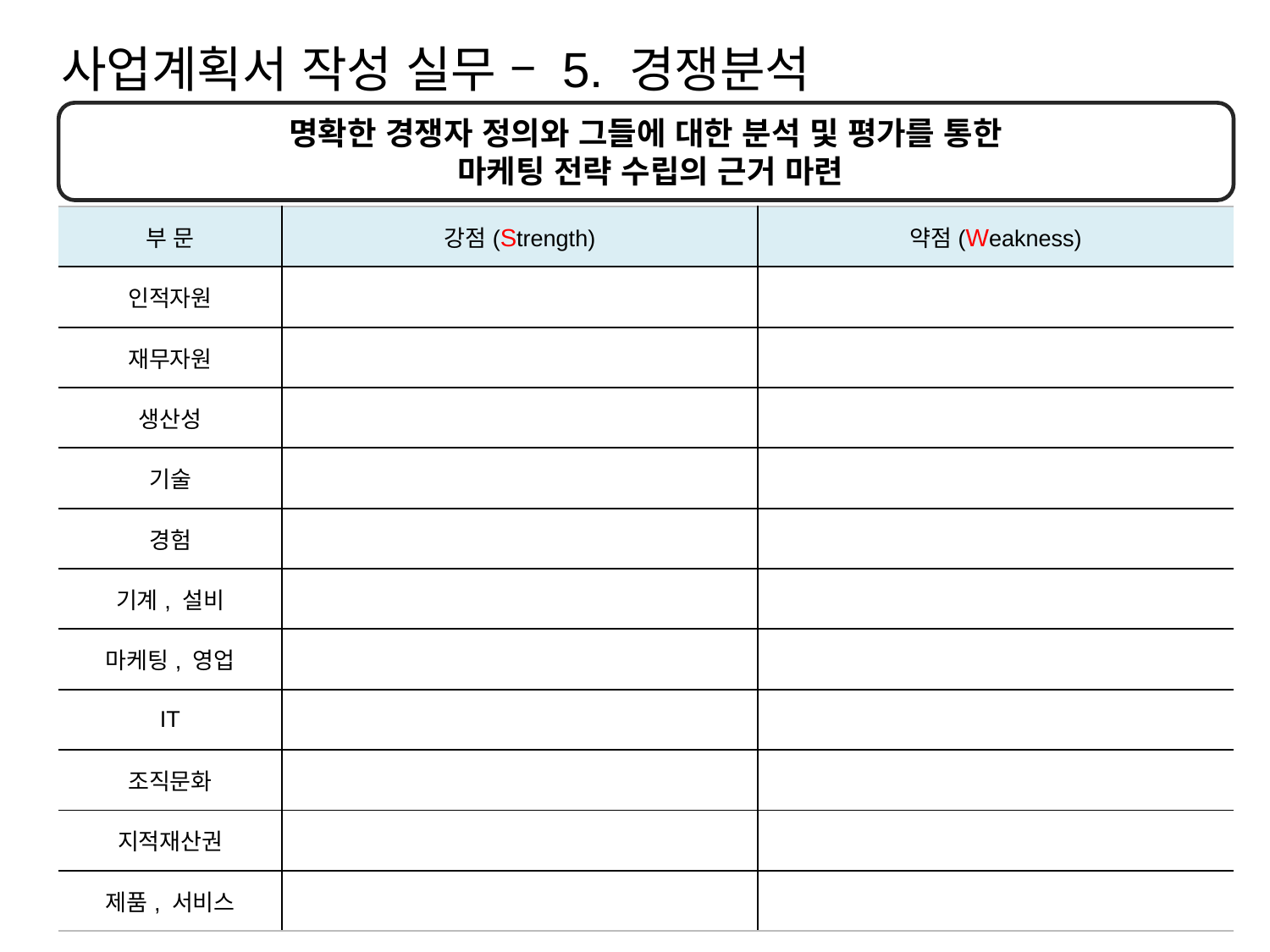

사업계획서 작성 실무 – 5. 경쟁분석

명확한 경쟁자 정의와 그들에 대한 분석 및 평가를 통한
마케팅 전략 수립의 근거 마련
| 부 문 | 강점(Strength) | 약점(Weakness) |
| --- | --- | --- |
| 인적자원 |  |  |
| 재무자원 |  |  |
| 생산성 |  |  |
| 기술 |  |  |
| 경험 |  |  |
| 기계, 설비 |  |  |
| 마케팅, 영업 |  |  |
| IT |  |  |
| 조직문화 |  |  |
| 지적재산권 |  |  |
| 제품, 서비스 |  |  |